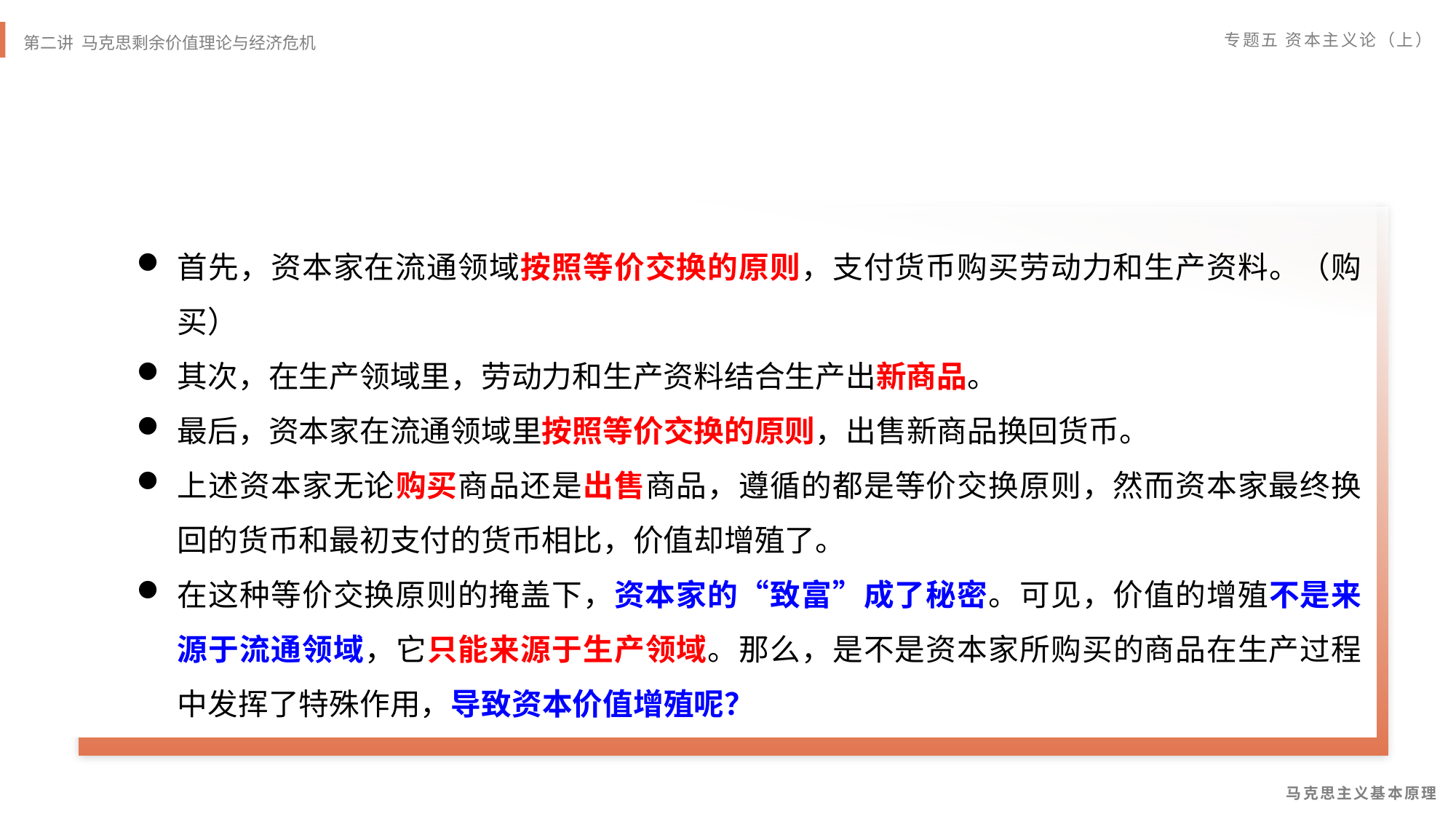

首先，资本家在流通领域按照等价交换的原则，支付货币购买劳动力和生产资料。（购买）
其次，在生产领域里，劳动力和生产资料结合生产出新商品。
最后，资本家在流通领域里按照等价交换的原则，出售新商品换回货币。
上述资本家无论购买商品还是出售商品，遵循的都是等价交换原则，然而资本家最终换回的货币和最初支付的货币相比，价值却增殖了。
在这种等价交换原则的掩盖下，资本家的“致富”成了秘密。可见，价值的增殖不是来源于流通领域，它只能来源于生产领域。那么，是不是资本家所购买的商品在生产过程中发挥了特殊作用，导致资本价值增殖呢？